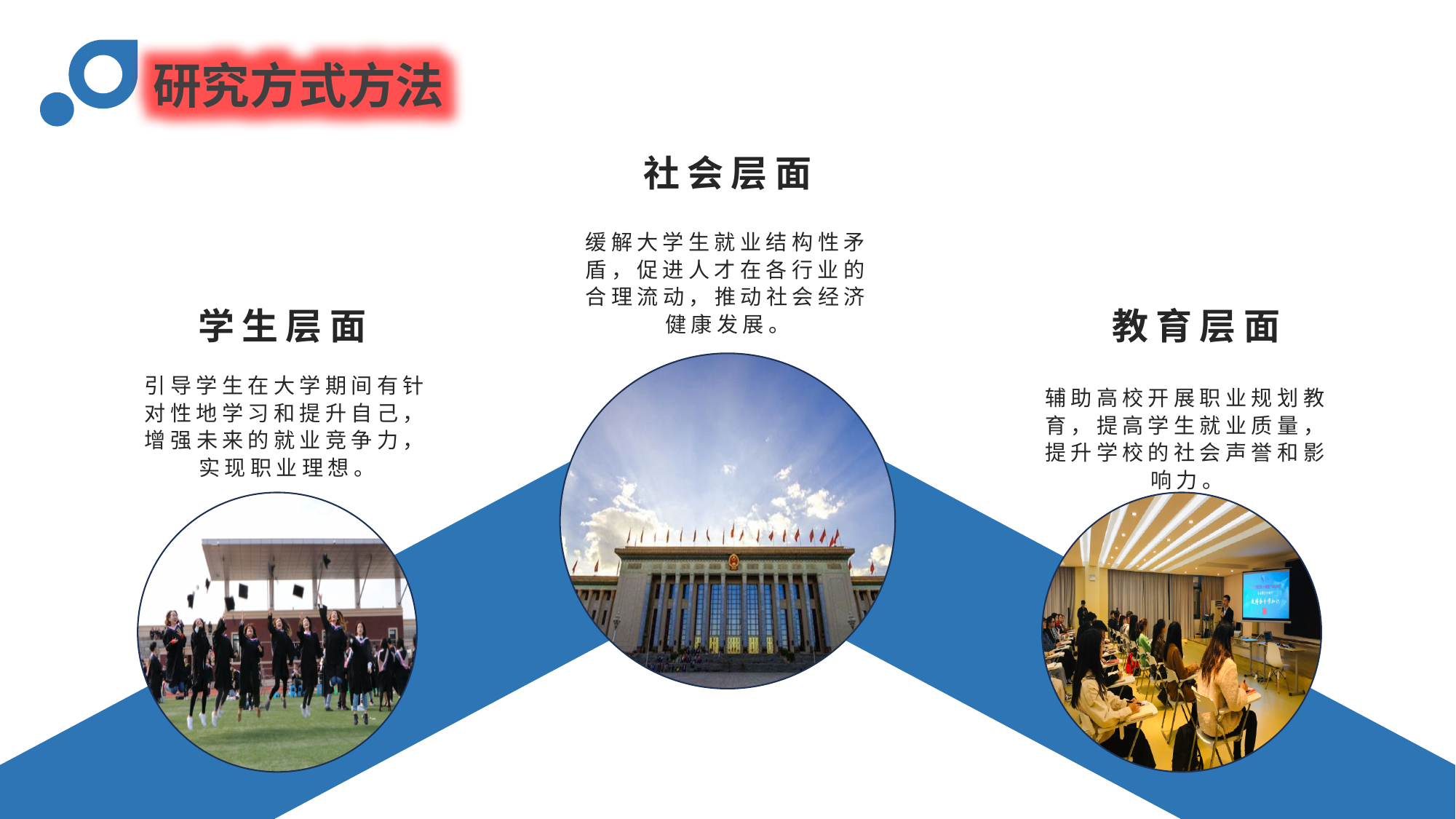

研究方式方法
社会层面
缓解大学生就业结构性矛盾，促进人才在各行业的合理流动，推动社会经济健康发展。
学生层面
教育层面

引导学生在大学期间有针对性地学习和提升自己，增强未来的就业竞争力，实现职业理想。
辅助高校开展职业规划教育，提高学生就业质量，提升学校的社会声誉和影响力。